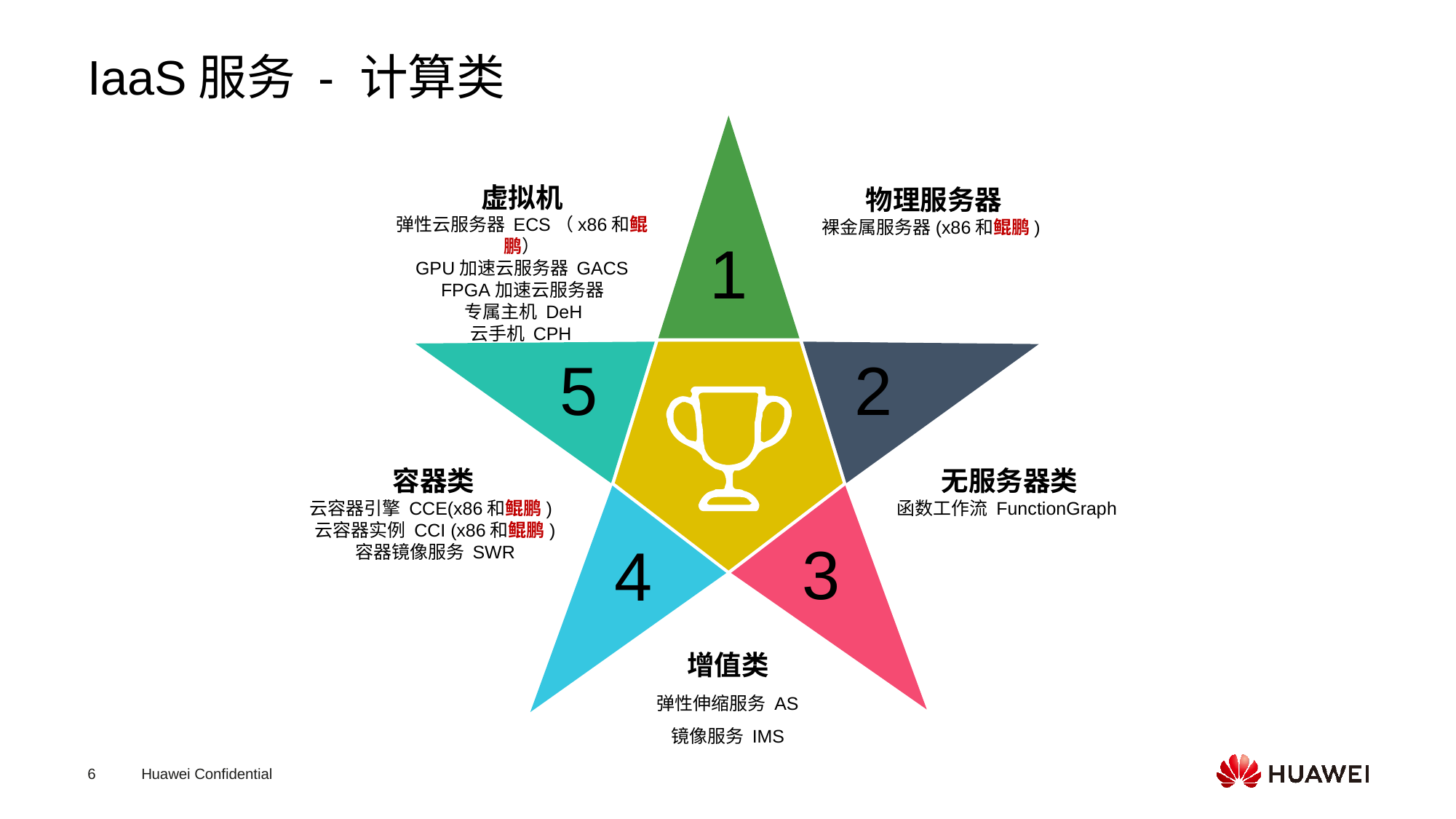

# IaaS服务 - 计算类
1
5

2
4
3

虚拟机
弹性云服务器 ECS（x86和鲲鹏）
 GPU加速云服务器 GACS
 FPGA加速云服务器
 专属主机 DeH
 云手机 CPH
物理服务器
裸金属服务器(x86和鲲鹏)
容器类
云容器引擎 CCE(x86和鲲鹏)
 云容器实例 CCI (x86和鲲鹏)
 容器镜像服务 SWR
无服务器类
函数工作流 FunctionGraph
增值类
弹性伸缩服务 AS
镜像服务 IMS